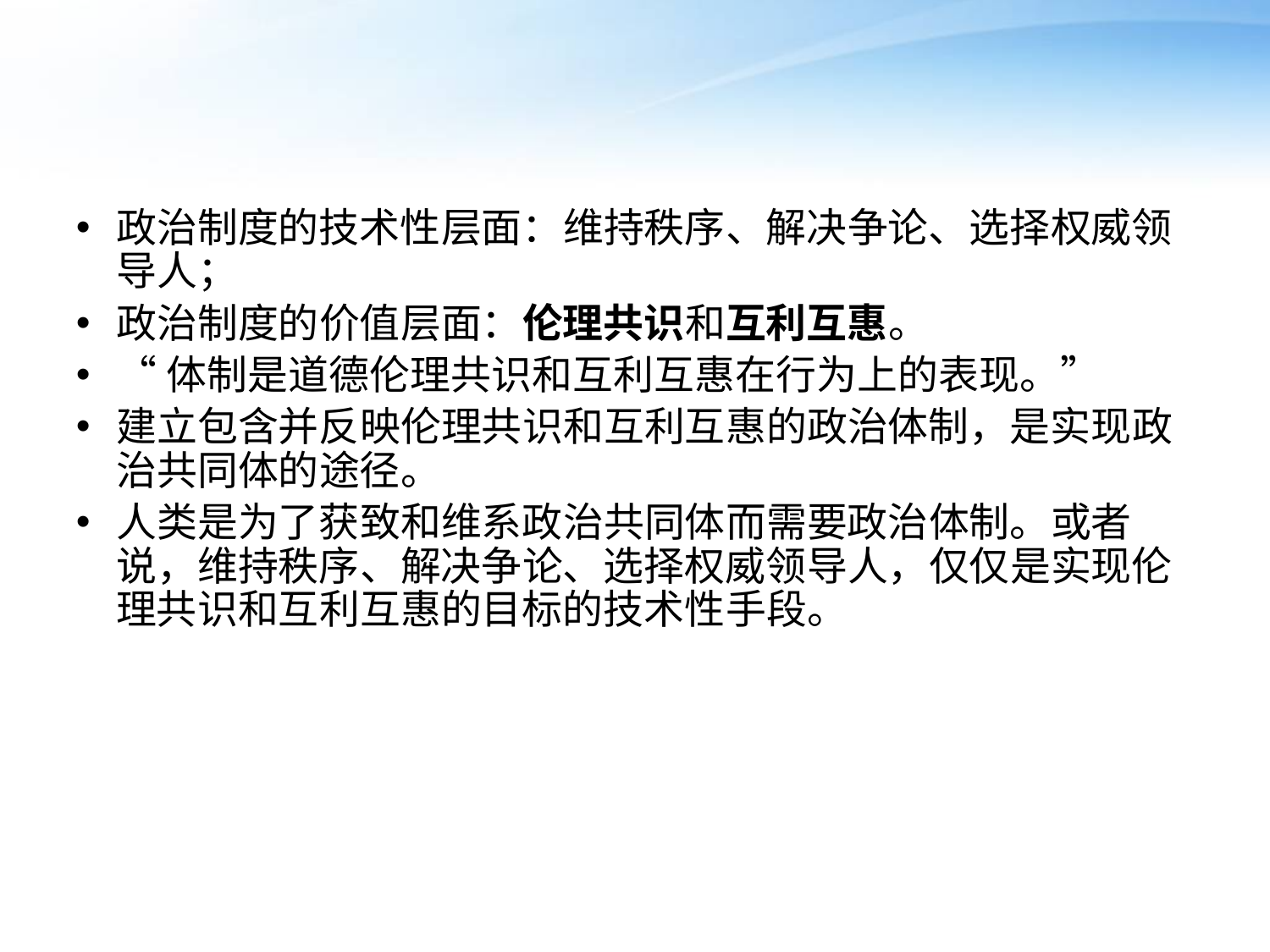

#
政治制度的技术性层面：维持秩序、解决争论、选择权威领导人；
政治制度的价值层面：伦理共识和互利互惠。
“体制是道德伦理共识和互利互惠在行为上的表现。”
建立包含并反映伦理共识和互利互惠的政治体制，是实现政治共同体的途径。
人类是为了获致和维系政治共同体而需要政治体制。或者说，维持秩序、解决争论、选择权威领导人，仅仅是实现伦理共识和互利互惠的目标的技术性手段。